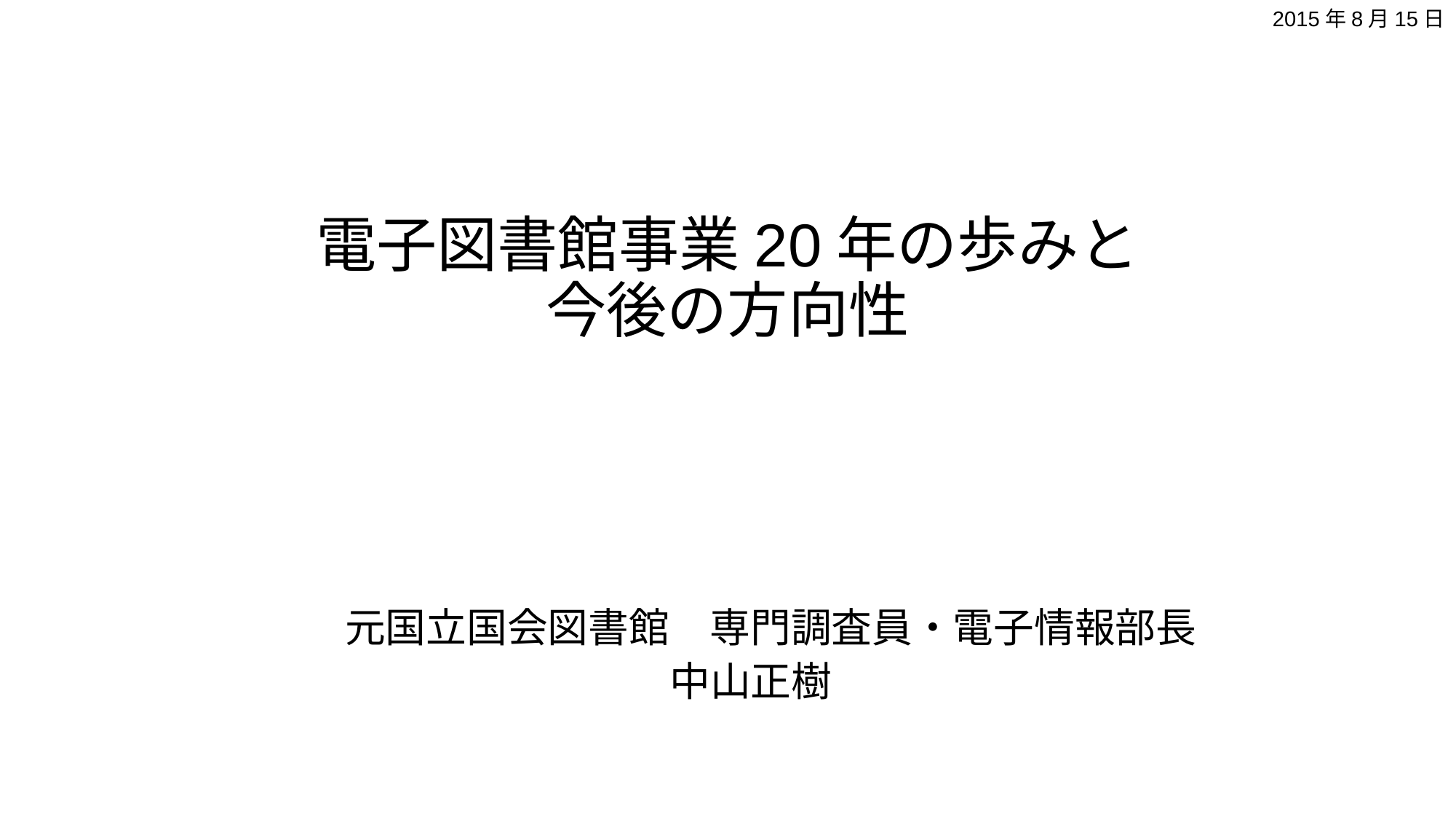

2015年8月15日
# 電子図書館事業20年の歩みと 今後の方向性
　元国立国会図書館　専門調査員・電子情報部長
中山正樹